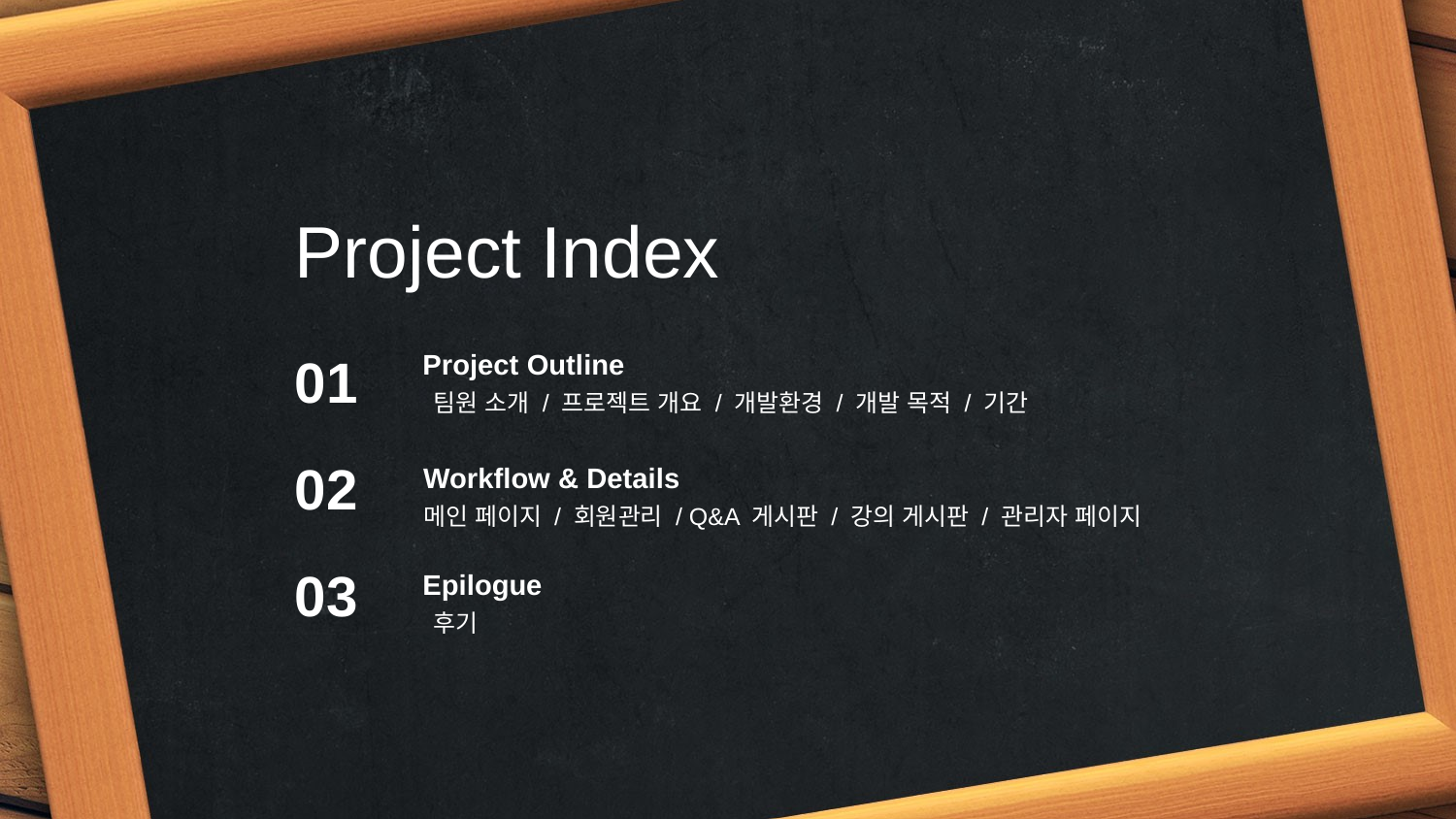

Project Index
Project Outline
 팀원 소개 / 프로젝트 개요 / 개발환경 / 개발 목적 / 기간
01
02
Workflow & Details
메인 페이지 / 회원관리 / Q&A 게시판 / 강의 게시판 / 관리자 페이지
03
Epilogue
 후기